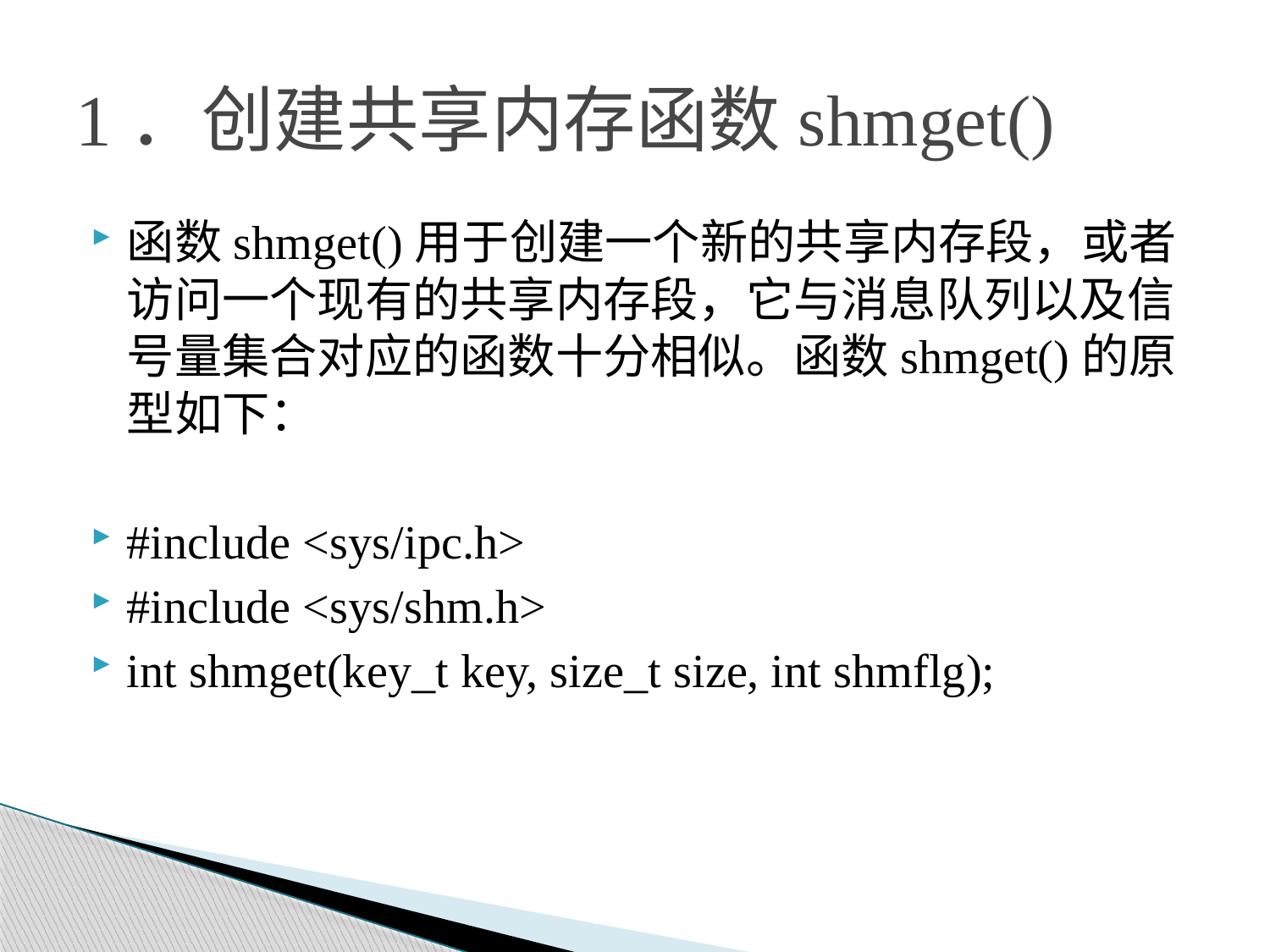

# 1．创建共享内存函数shmget()
函数shmget()用于创建一个新的共享内存段，或者访问一个现有的共享内存段，它与消息队列以及信号量集合对应的函数十分相似。函数shmget()的原型如下：

#include <sys/ipc.h>
#include <sys/shm.h>
int shmget(key_t key, size_t size, int shmflg);